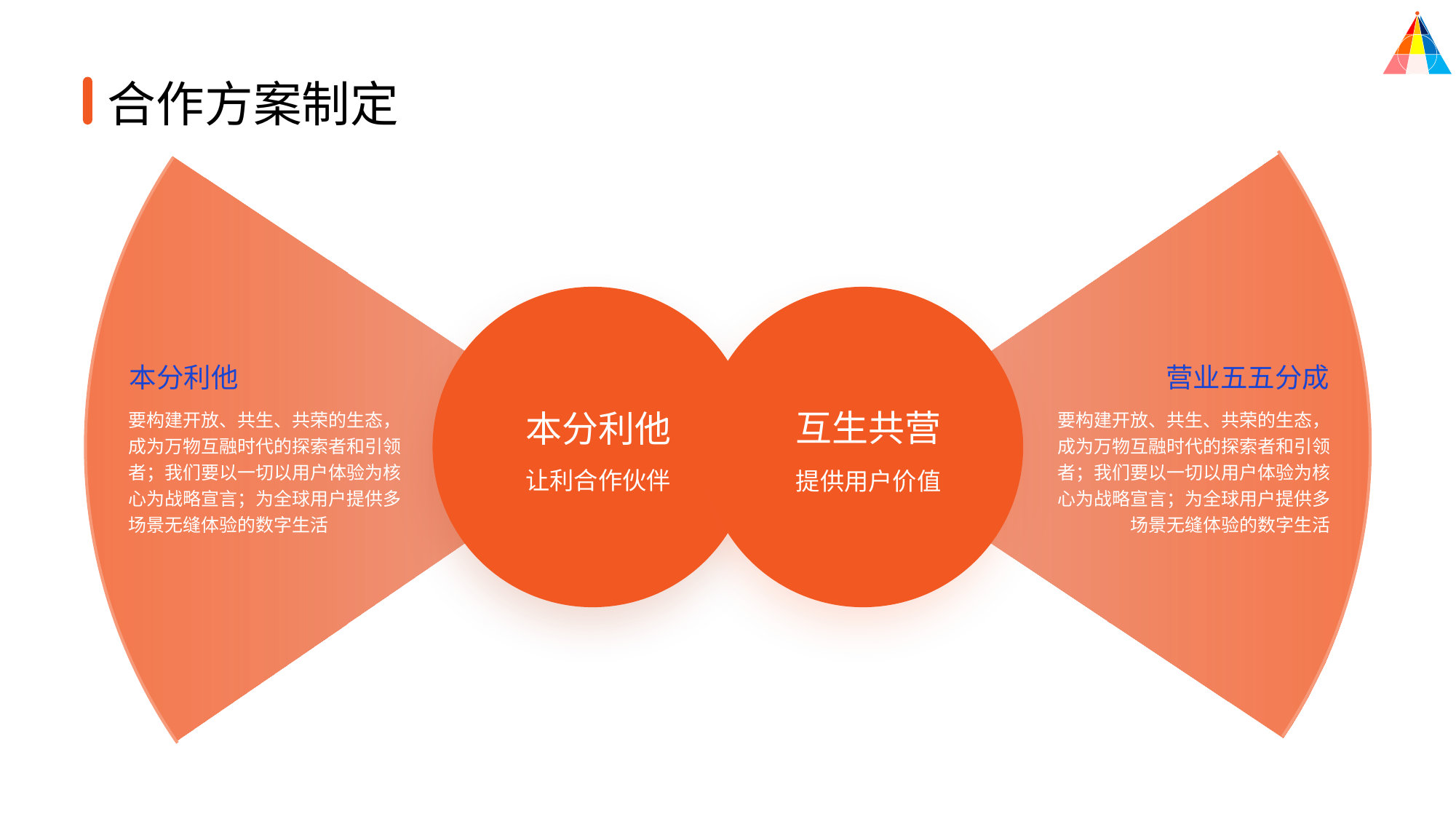

合作方案制定

本分利他
营业五五分成
要构建开放、共生、共荣的生态，成为万物互融时代的探索者和引领者；我们要以一切以用户体验为核心为战略宣言；为全球用户提供多场景无缝体验的数字生活
互生共营
提供用户价值
要构建开放、共生、共荣的生态，成为万物互融时代的探索者和引领者；我们要以一切以用户体验为核心为战略宣言；为全球用户提供多场景无缝体验的数字生活
本分利他
让利合作伙伴